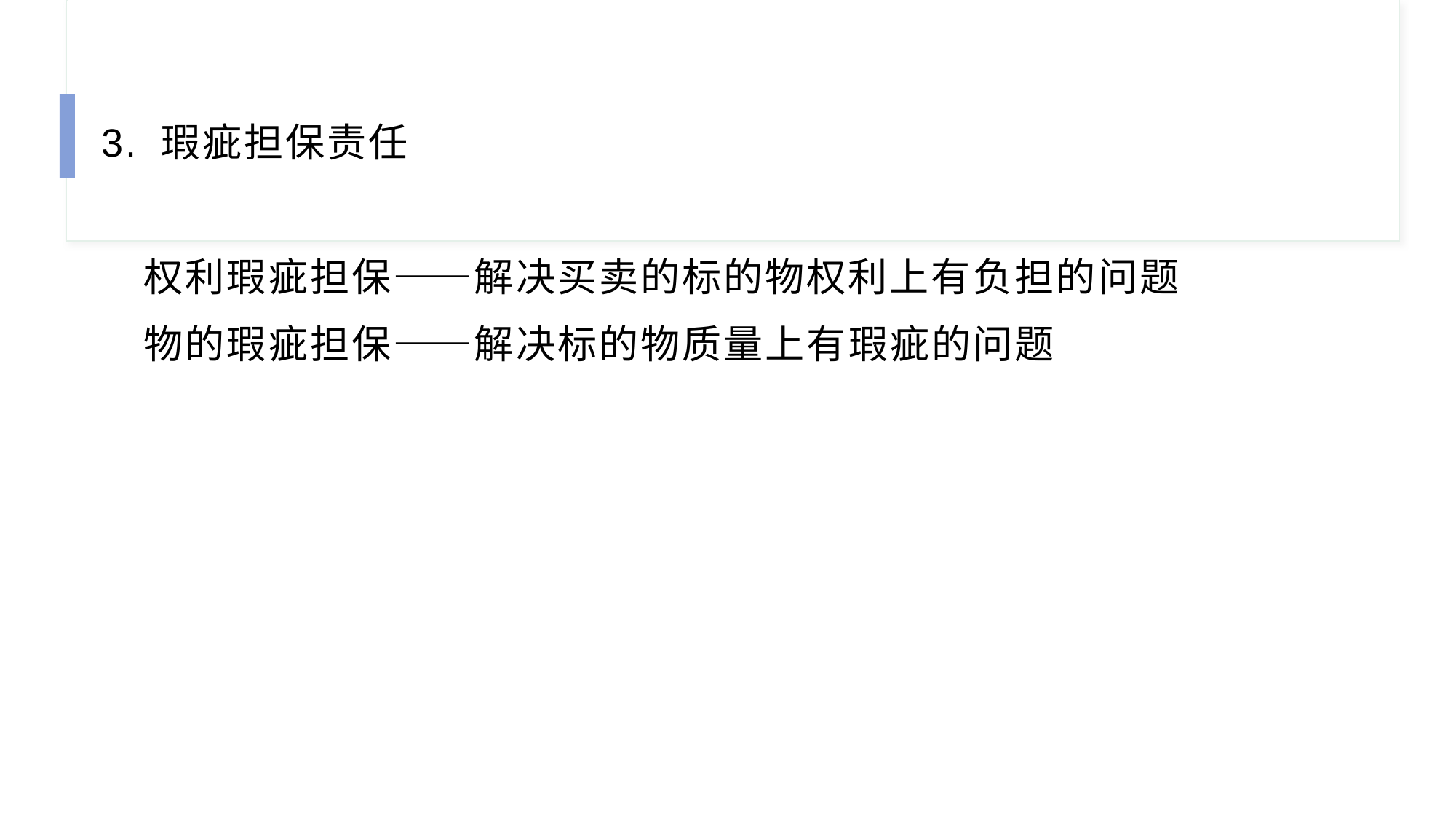

3. 瑕疵担保责任

   权利瑕疵担保——解决买卖的标的物权利上有负担的问题
   物的瑕疵担保——解决标的物质量上有瑕疵的问题